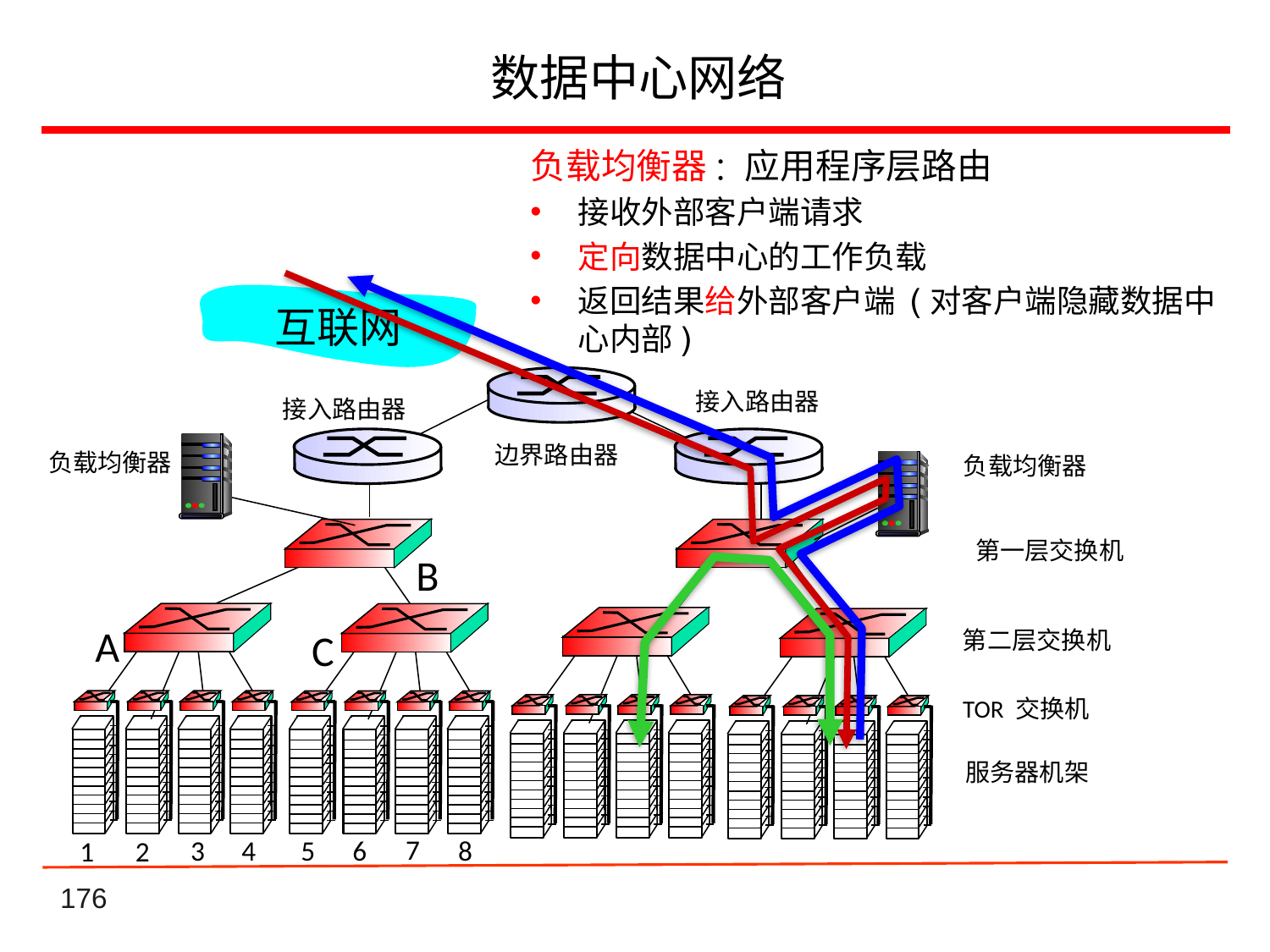

# 数据中心网络
负载均衡器: 应用程序层路由
接收外部客户端请求
定向数据中心的工作负载
返回结果给外部客户端 (对客户端隐藏数据中心内部)

互联网

接入路由器
接入路由器

边界路由器

负载均衡器
负载均衡器

第一层交换机
B

A
C
第二层交换机
TOR 交换机

服务器机架
7
6
5
4
8
3
2
1